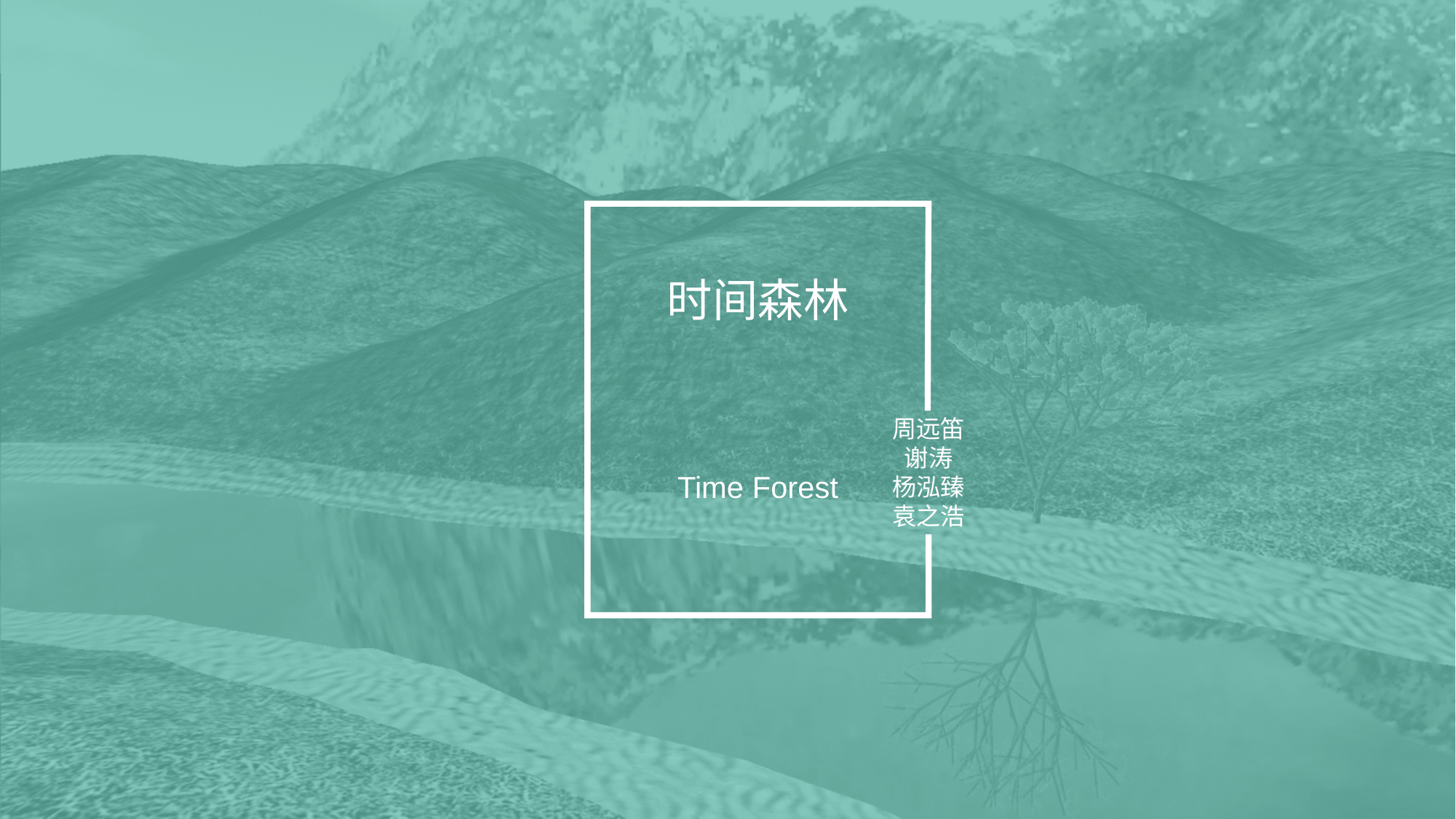

时间森林
周远笛
谢涛
杨泓臻
袁之浩
Time Forest